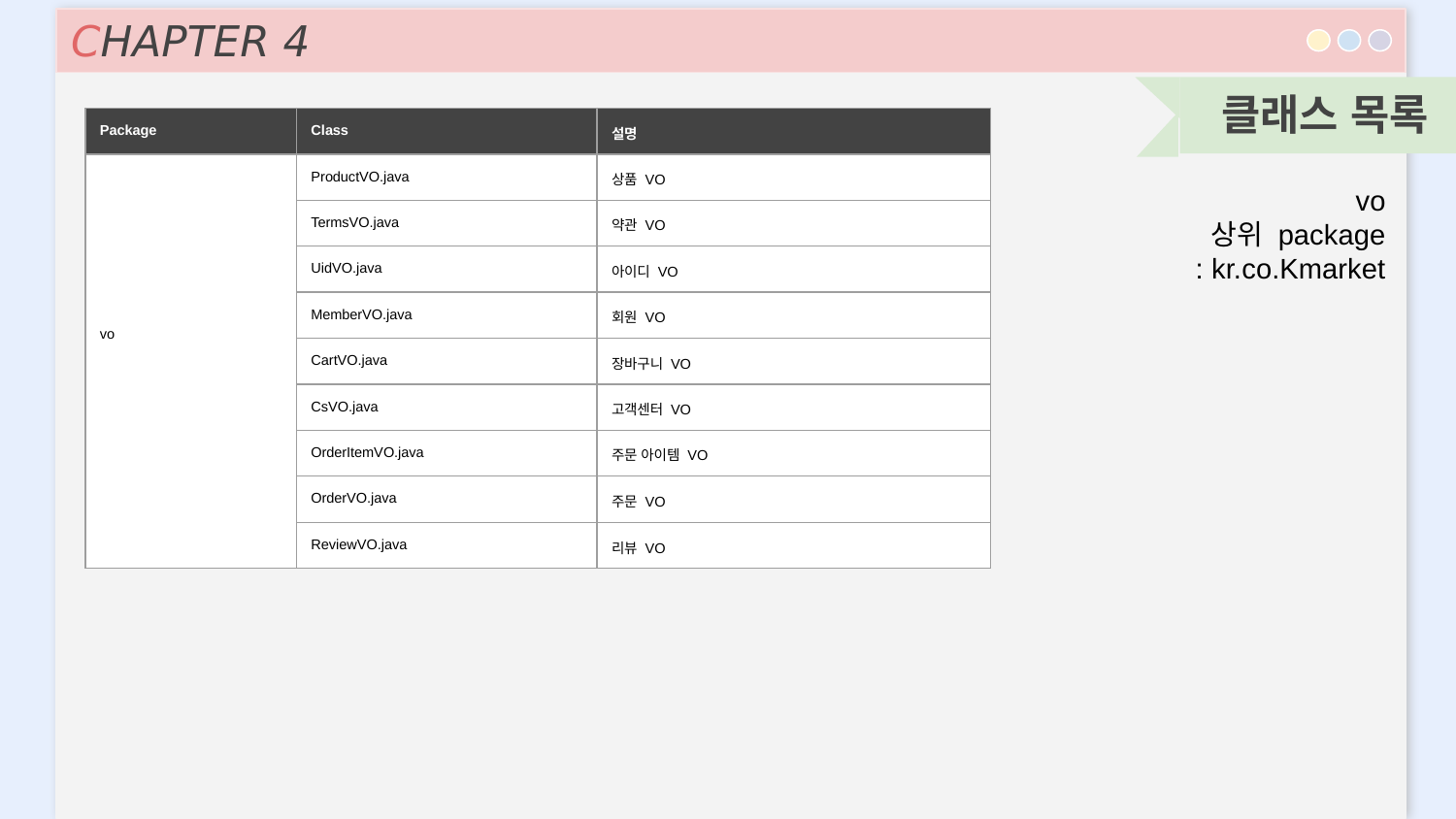

CHAPTER 4

클래스 목록

| Package | Class | 설명 |
| --- | --- | --- |
| vo | ProductVO.java | 상품 VO |
|  | TermsVO.java | 약관 VO |
|  | UidVO.java | 아이디 VO |
|  | MemberVO.java | 회원 VO |
|  | CartVO.java | 장바구니 VO |
|  | CsVO.java | 고객센터 VO |
|  | OrderItemVO.java | 주문 아이템 VO |
|  | OrderVO.java | 주문 VO |
|  | ReviewVO.java | 리뷰 VO |
vo
상위 package
: kr.co.Kmarket